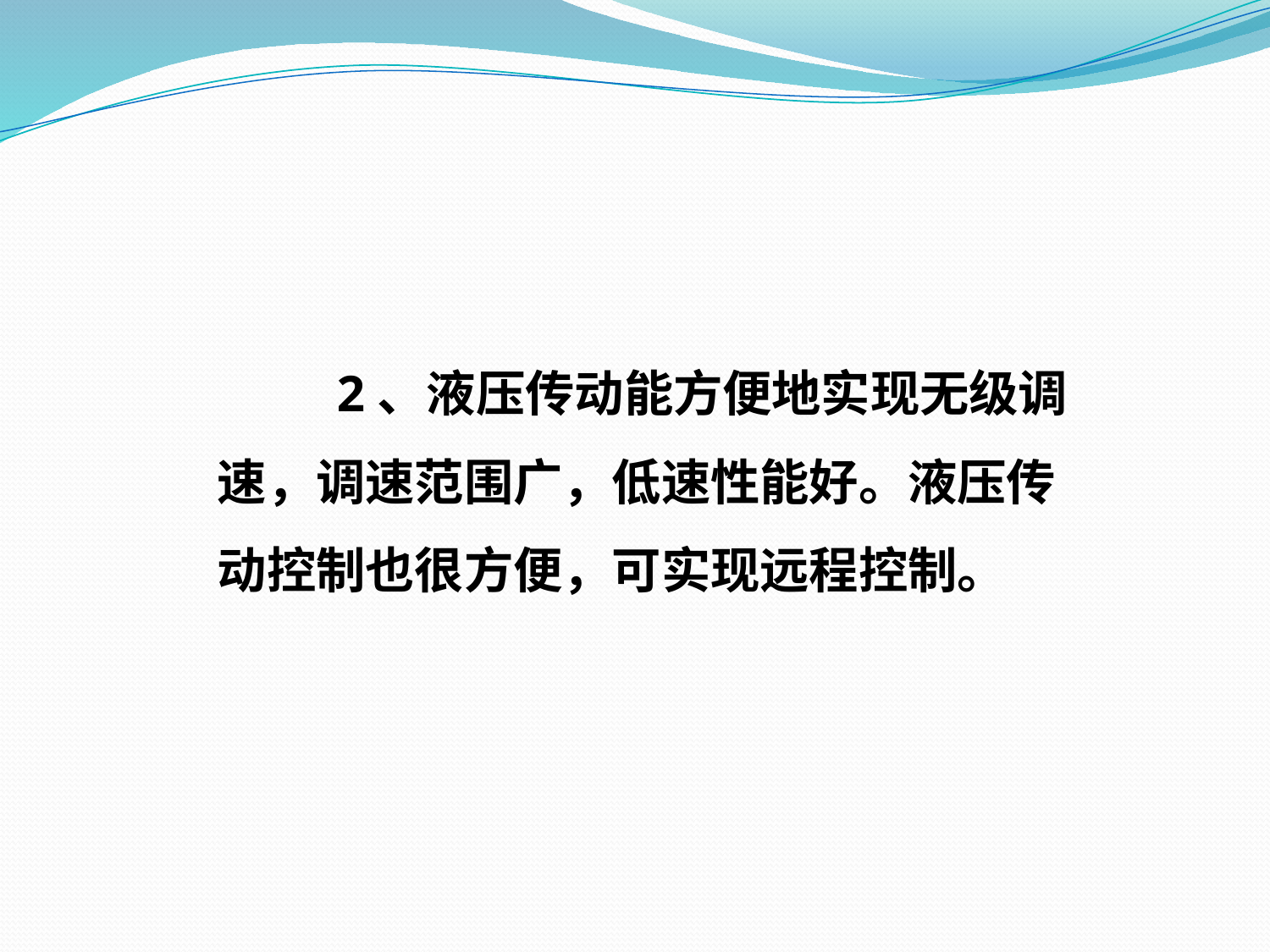

2、液压传动能方便地实现无级调速，调速范围广，低速性能好。液压传动控制也很方便，可实现远程控制。